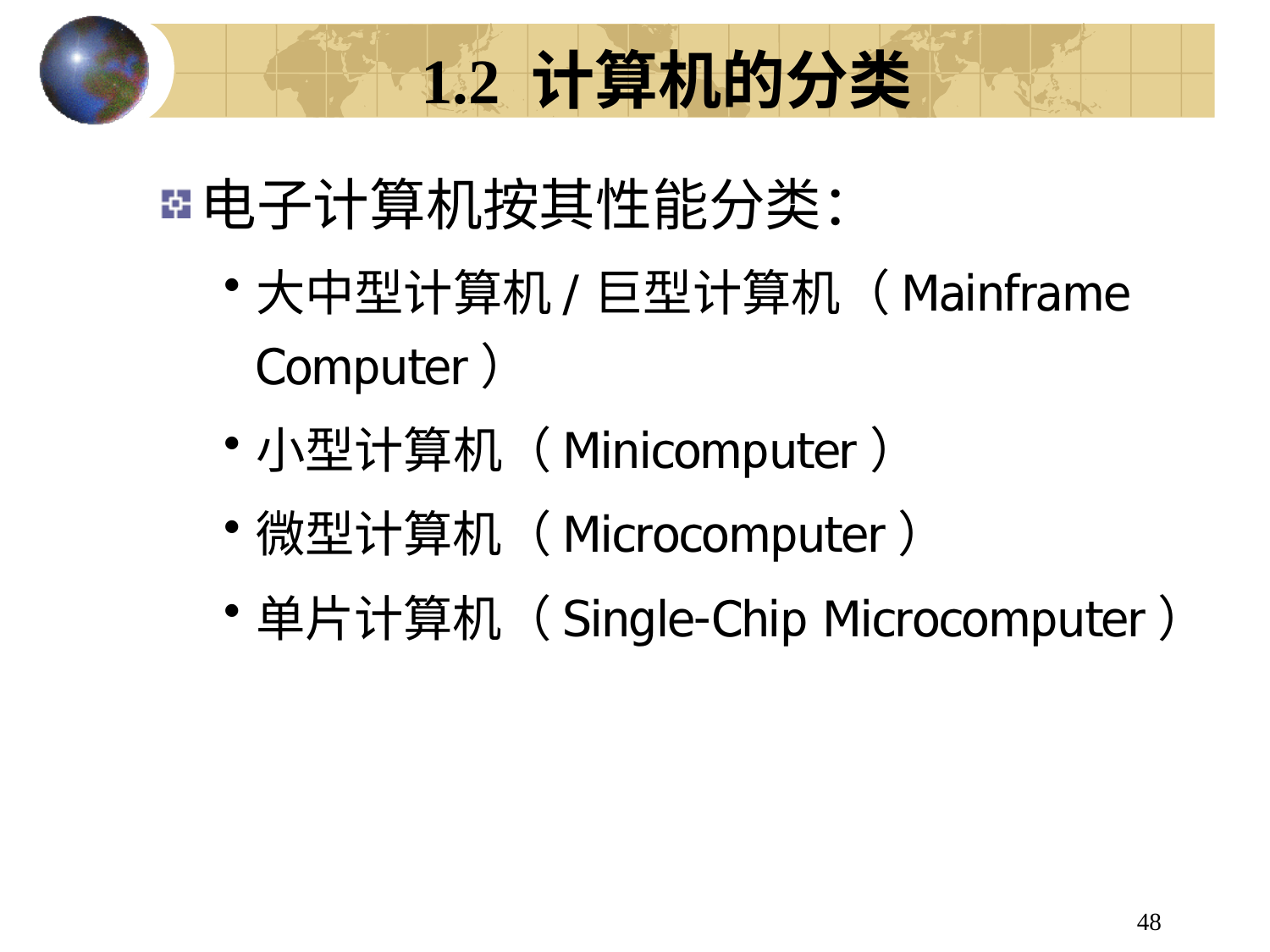

# 1.2 计算机的分类
电子计算机按其性能分类：
大中型计算机/巨型计算机（Mainframe Computer）
小型计算机（Minicomputer）
微型计算机（Microcomputer）
单片计算机（Single-Chip Microcomputer）

48